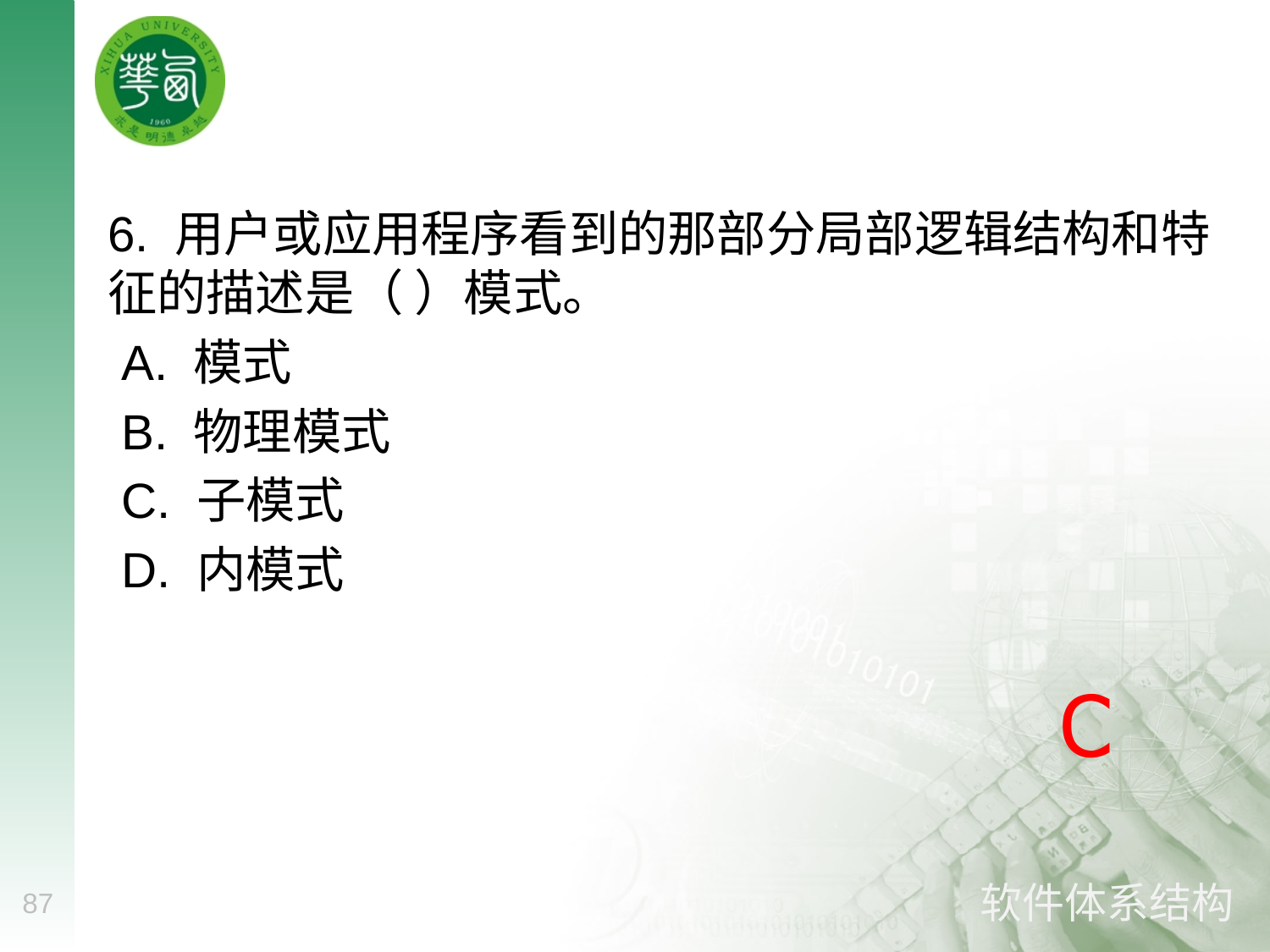

#
6. 用户或应用程序看到的那部分局部逻辑结构和特征的描述是（ ）模式。
 A. 模式
 B. 物理模式
 C. 子模式
 D. 内模式

C
87